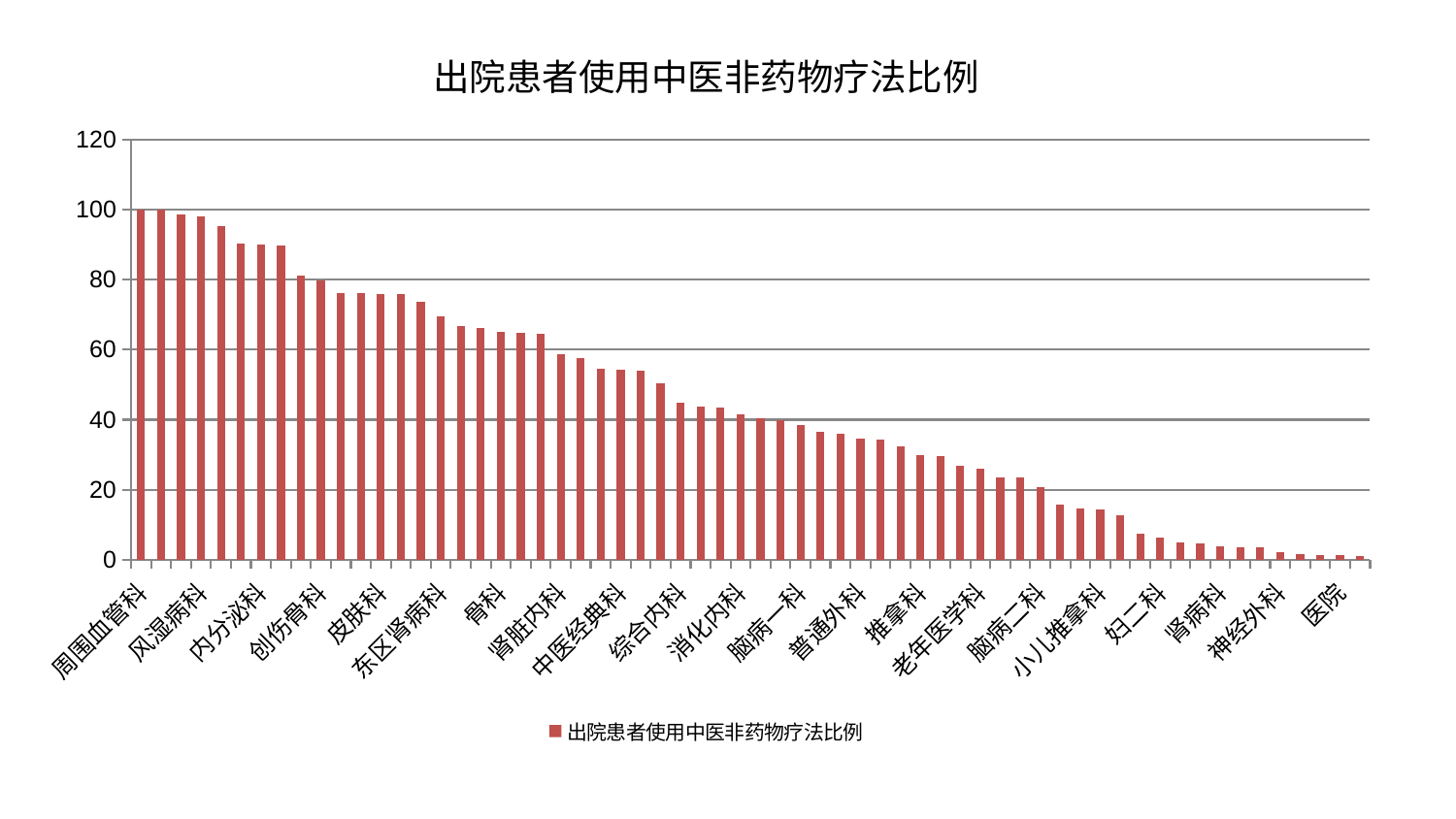

### Chart: 出院患者使用中医非药物疗法比例

| Category | 出院患者使用中医非药物疗法比例 |
|---|---|
| 周围血管科 | 100.0 |
| 产科 | 99.91983002805023 |
| 肝病科 | 98.56708709468504 |
| 风湿病科 | 98.21337516824771 |
| 男科 | 95.29302329978871 |
| 儿科 | 90.25245591712412 |
| 内分泌科 | 89.99668114149117 |
| 脑病三科 | 89.69604605480097 |
| 心病三科 | 81.14139694443753 |
| 创伤骨科 | 79.73154264864942 |
| 心病四科 | 76.22746651837218 |
| 肝胆外科 | 76.11652556888527 |
| 皮肤科 | 75.84846362432855 |
| 胸外科 | 75.83632286047252 |
| 关节骨科 | 73.60092719131845 |
| 东区肾病科 | 69.63503407638295 |
| 重症医学科 | 66.87952963035093 |
| 耳鼻喉科 | 66.21569127117466 |
| 骨科 | 65.21581875923019 |
| 显微骨科 | 64.87460487031841 |
| 口腔科 | 64.6532856972266 |
| 肾脏内科 | 58.702130185850656 |
| 心病一科 | 57.74574207866085 |
| 泌尿外科 | 54.60958611629027 |
| 中医经典科 | 54.145503828086085 |
| 血液科 | 53.90113385370095 |
| 身心医学科 | 50.27670317802533 |
| 综合内科 | 44.94416891460065 |
| 妇科妇二科合并 | 43.794329413970004 |
| 美容皮肤科 | 43.328639345976285 |
| 消化内科 | 41.51514742896048 |
| 妇科 | 40.46432943972939 |
| 乳腺甲状腺外科 | 39.78233054218631 |
| 脑病一科 | 38.3783478552957 |
| 神经内科 | 36.59743304408654 |
| 治未病中心 | 36.04979801238047 |
| 普通外科 | 34.51882009647356 |
| 脾胃科消化科合并 | 34.33137468292552 |
| 肛肠科 | 32.47896884368293 |
| 推拿科 | 29.848751864367525 |
| 针灸科 | 29.46463409279496 |
| 心病二科 | 26.844754129651637 |
| 老年医学科 | 25.945597585160613 |
| 肿瘤内科 | 23.644313302706216 |
| 康复科 | 23.613884914002163 |
| 脑病二科 | 20.807549465178948 |
| 中医外治中心 | 15.64955530896595 |
| 脾胃病科 | 14.540556509644615 |
| 小儿推拿科 | 14.30984150809156 |
| 西区重症医学科 | 12.599349276151427 |
| 微创骨科 | 7.456543085930686 |
| 妇二科 | 6.370854596479437 |
| 心血管内科 | 5.047294638995573 |
| 呼吸内科 | 4.7390342896964155 |
| 肾病科 | 3.8601712448227365 |
| 眼科 | 3.646168561370427 |
| 小儿骨科 | 3.47874796693887 |
| 神经外科 | 2.182288639591778 |
| 东区重症医学科 | 1.557980933285171 |
| 运动损伤骨科 | 1.3192241351745058 |
| 医院 | 1.2923531420855858 |
| 脊柱骨科 | 1.0562085547115565 |
147